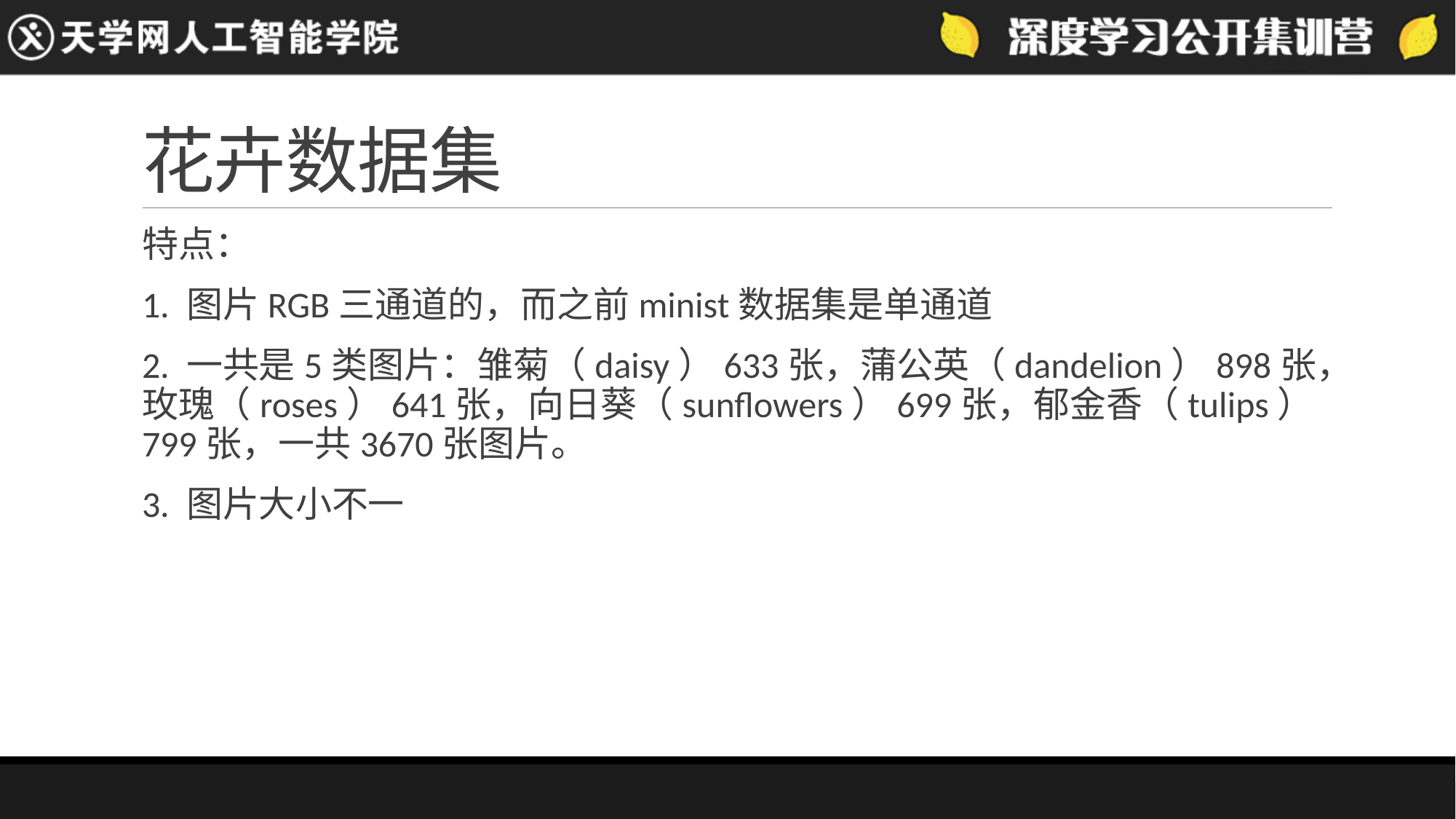

# 花卉数据集
特点：
1. 图片RGB三通道的，而之前minist数据集是单通道
2. 一共是5类图片：雏菊（daisy）633张，蒲公英（dandelion）898张，玫瑰（roses）641张，向日葵（sunflowers）699张，郁金香（tulips）799张，一共3670张图片。
3. 图片大小不一